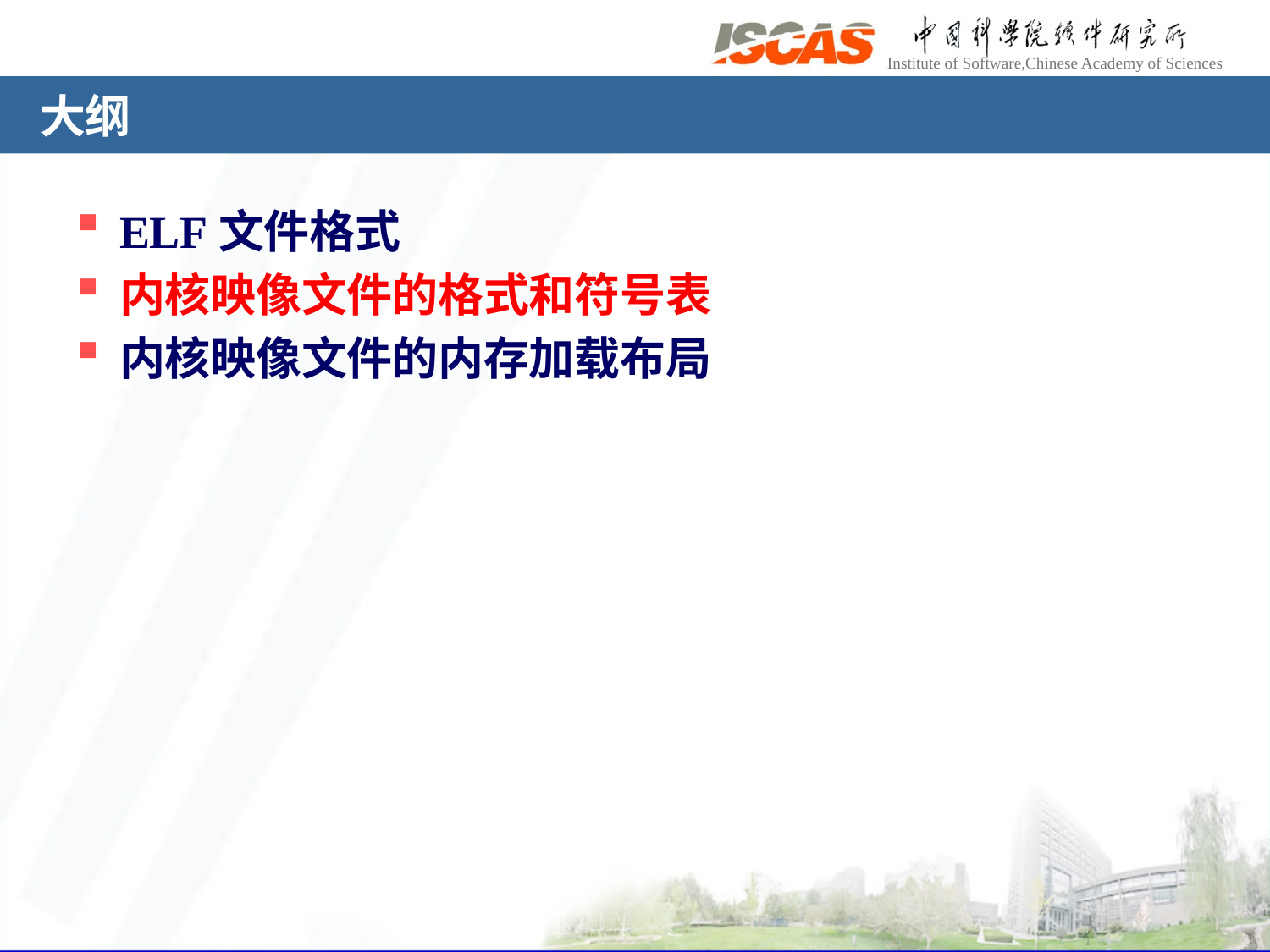

# 大纲
ELF文件格式
内核映像文件的格式和符号表
内核映像文件的内存加载布局